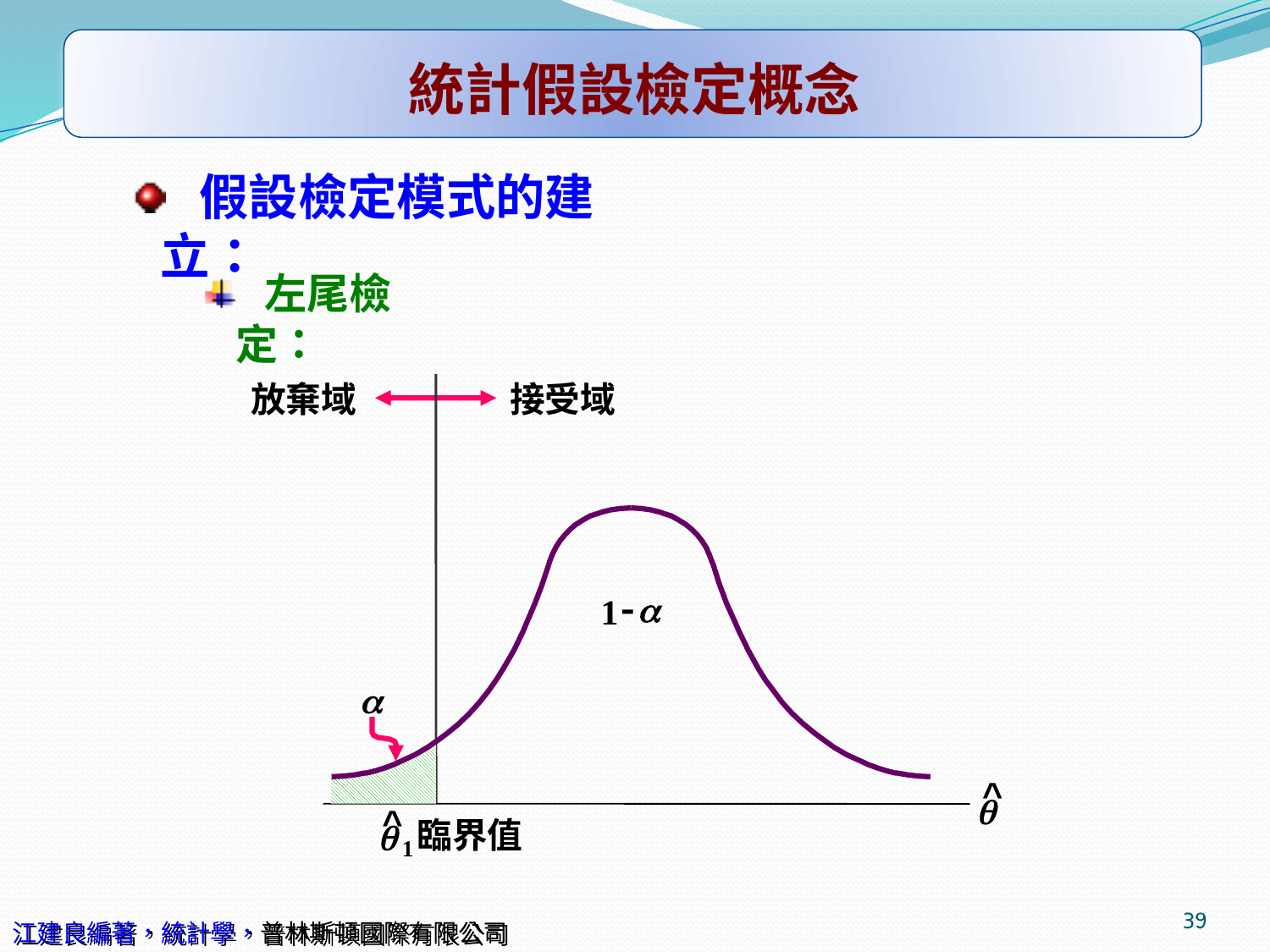

# 統計假設檢定概念
  假設檢定模式的建立：
  左尾檢定：

接受域
放棄域
−
α
1
^
θ
^

臨界值
θ
1

α

39
江建良編著，統計學，普林斯頓國際有限公司